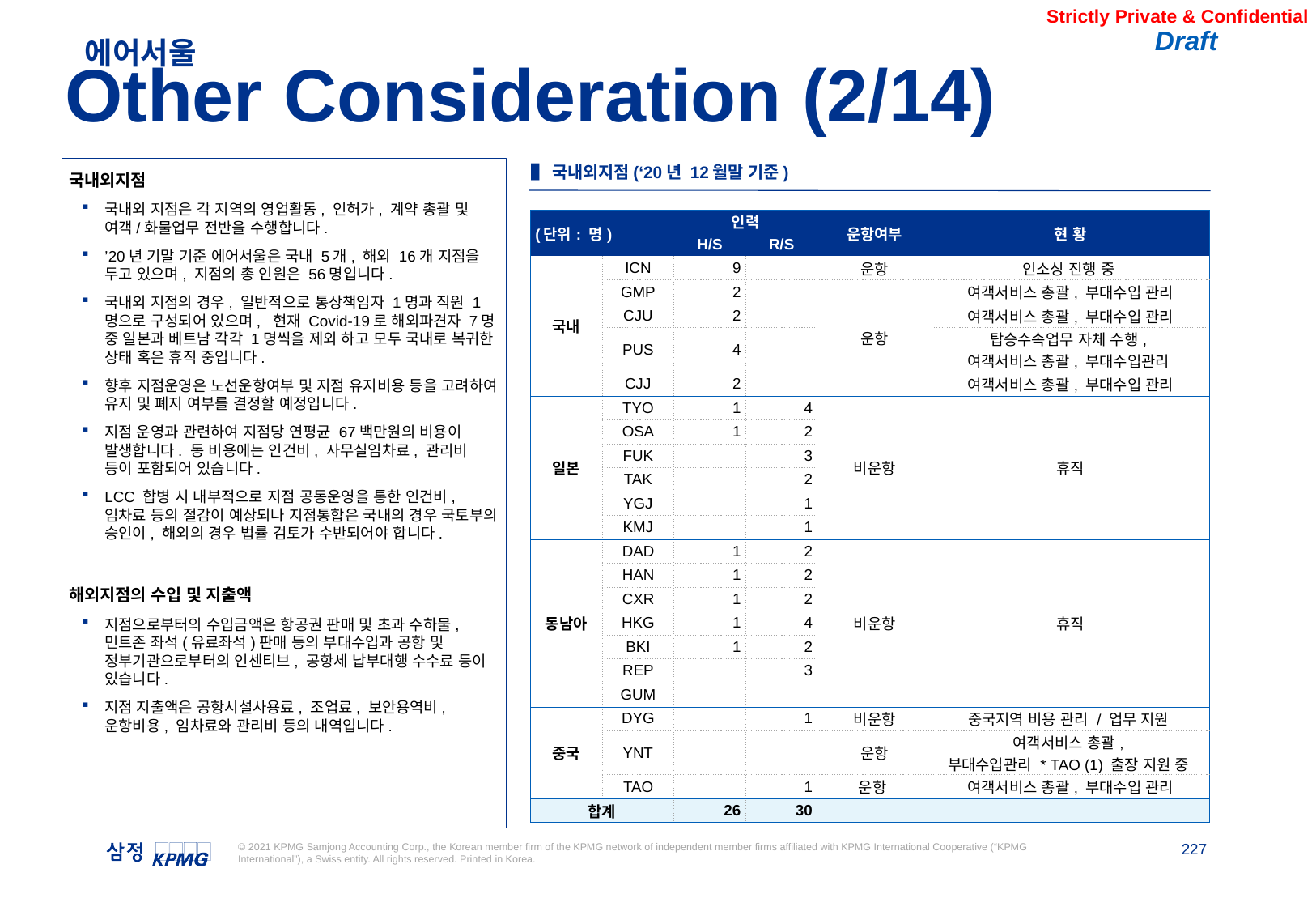

에어서울
Other Consideration (2/14)
▌국내외지점(‘20년 12월말 기준)

국내외지점
국내외 지점은 각 지역의 영업활동, 인허가, 계약 총괄 및 여객/화물업무 전반을 수행합니다.
’20년 기말 기준 에어서울은 국내 5개, 해외 16개 지점을 두고 있으며, 지점의 총 인원은 56명입니다.
국내외 지점의 경우, 일반적으로 통상책임자 1명과 직원 1명으로 구성되어 있으며,  현재 Covid-19로 해외파견자 7명 중 일본과 베트남 각각 1명씩을 제외 하고 모두 국내로 복귀한 상태 혹은 휴직 중입니다.
향후 지점운영은 노선운항여부 및 지점 유지비용 등을 고려하여 유지 및 폐지 여부를 결정할 예정입니다.
지점 운영과 관련하여 지점당 연평균 67백만원의 비용이 발생합니다. 동 비용에는 인건비, 사무실임차료, 관리비 등이 포함되어 있습니다.
LCC 합병 시 내부적으로 지점 공동운영을 통한 인건비, 임차료 등의 절감이 예상되나 지점통합은 국내의 경우 국토부의 승인이, 해외의 경우 법률 검토가 수반되어야 합니다.

해외지점의 수입 및 지출액
지점으로부터의 수입금액은 항공권 판매 및 초과 수하물, 민트존 좌석(유료좌석)판매 등의 부대수입과 공항 및 정부기관으로부터의 인센티브, 공항세 납부대행 수수료 등이 있습니다.
지점 지출액은 공항시설사용료, 조업료, 보안용역비, 운항비용, 임차료와 관리비 등의 내역입니다.

| (단위: 명) |  | 인력 |  | 운항여부 | 현 황 |
| --- | --- | --- | --- | --- | --- |
|  |  | H/S | R/S |  |  |
| 국내 | ICN | 9 |  | 운항 | 인소싱 진행 중 |
|  | GMP | 2 |  | 운항 | 여객서비스 총괄, 부대수입 관리 |
|  | CJU | 2 |  |  | 여객서비스 총괄, 부대수입 관리 |
|  | PUS | 4 |  |  | 탑승수속업무 자체 수행, 여객서비스 총괄, 부대수입관리 |
|  | CJJ | 2 |  |  | 여객서비스 총괄, 부대수입 관리 |
| 일본 | TYO | 1 | 4 | 비운항 | 휴직 |
|  | OSA | 1 | 2 |  |  |
|  | FUK |  | 3 |  |  |
|  | TAK |  | 2 |  |  |
|  | YGJ |  | 1 |  |  |
|  | KMJ |  | 1 |  |  |
| 동남아 | DAD | 1 | 2 | 비운항 | 휴직 |
|  | HAN | 1 | 2 |  |  |
|  | CXR | 1 | 2 |  |  |
|  | HKG | 1 | 4 |  |  |
|  | BKI | 1 | 2 |  |  |
|  | REP |  | 3 |  |  |
|  | GUM |  |  |  |  |
| 중국 | DYG |  | 1 | 비운항 | 중국지역 비용 관리 / 업무 지원 |
|  | YNT |  |  | 운항 | 여객서비스 총괄, 부대수입관리 \* TAO (1) 출장 지원 중 |
|  | TAO |  | 1 | 운항 | 여객서비스 총괄, 부대수입 관리 |
| 합계 |  | 26 | 30 |  |  |